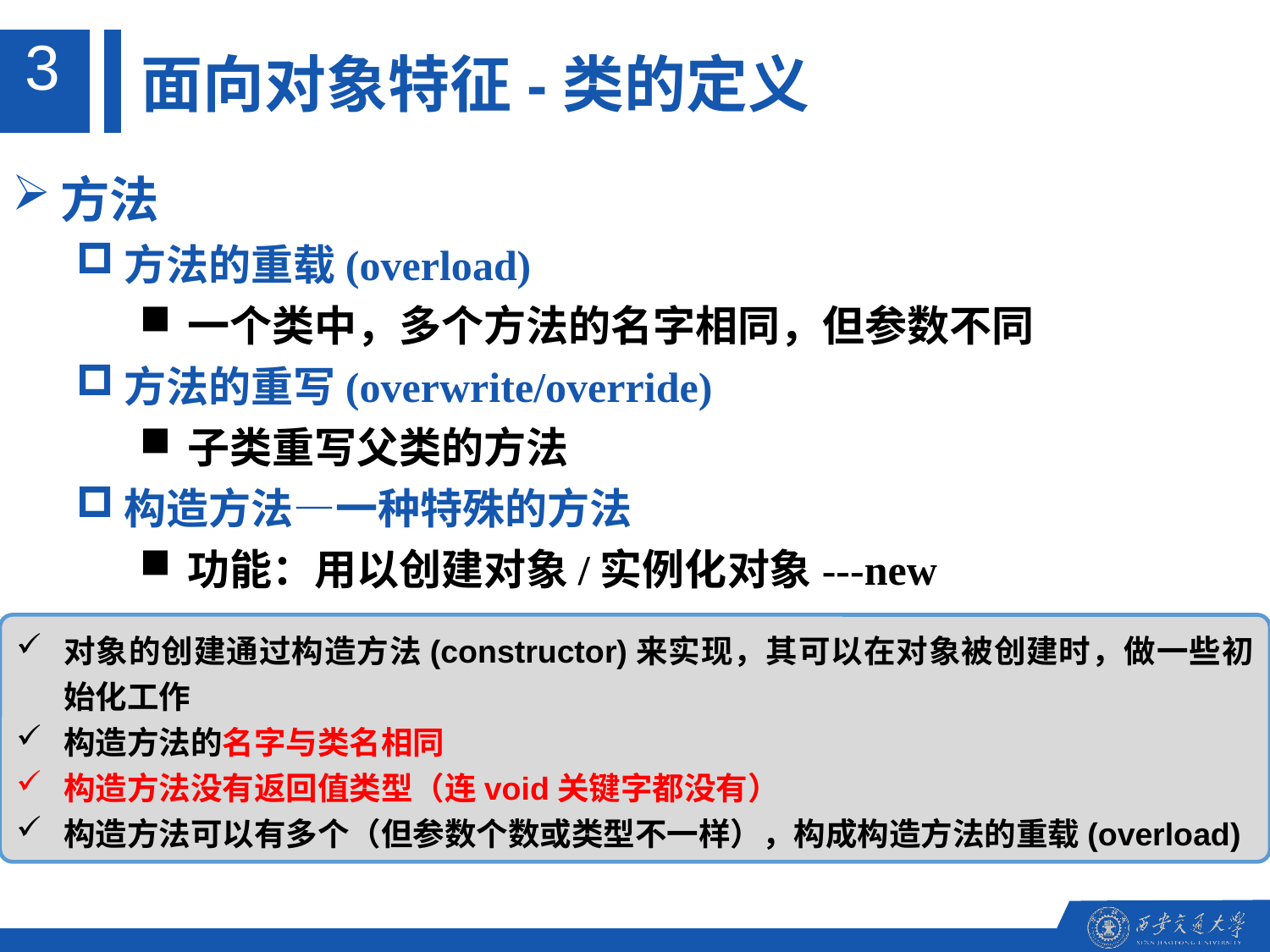

3
面向对象特征-类的定义
方法
方法的重载(overload)
一个类中，多个方法的名字相同，但参数不同
方法的重写(overwrite/override)
子类重写父类的方法
构造方法—一种特殊的方法
功能：用以创建对象/实例化对象---new

对象的创建通过构造方法(constructor)来实现，其可以在对象被创建时，做一些初始化工作
构造方法的名字与类名相同
构造方法没有返回值类型（连void关键字都没有）
构造方法可以有多个（但参数个数或类型不一样），构成构造方法的重载(overload)